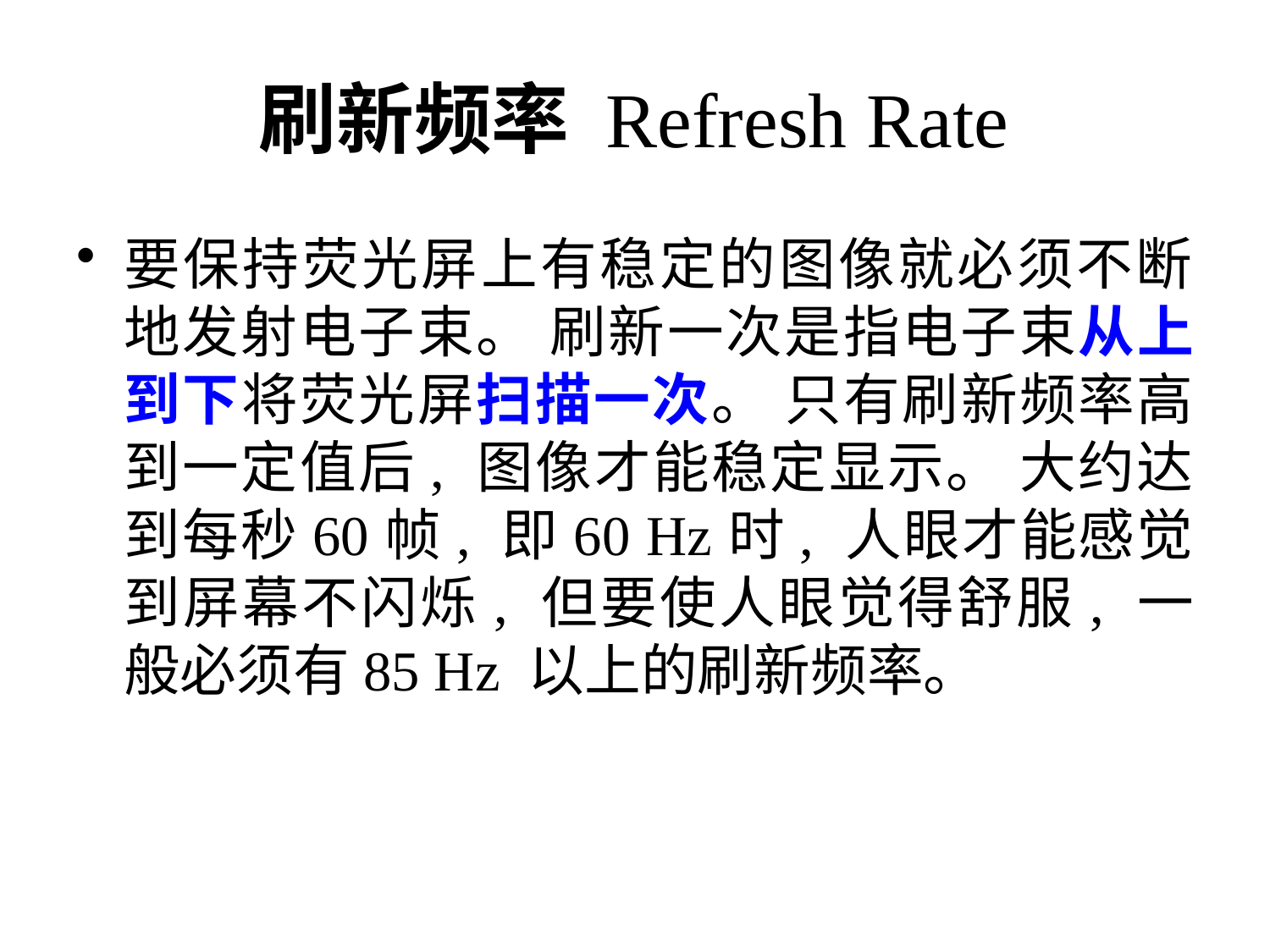

# 刷新频率 Refresh Rate
要保持荧光屏上有稳定的图像就必须不断地发射电子束。 刷新一次是指电子束从上到下将荧光屏扫描一次。 只有刷新频率高到一定值后, 图像才能稳定显示。 大约达到每秒60帧, 即60 Hz时, 人眼才能感觉到屏幕不闪烁, 但要使人眼觉得舒服, 一般必须有85 Hz 以上的刷新频率。